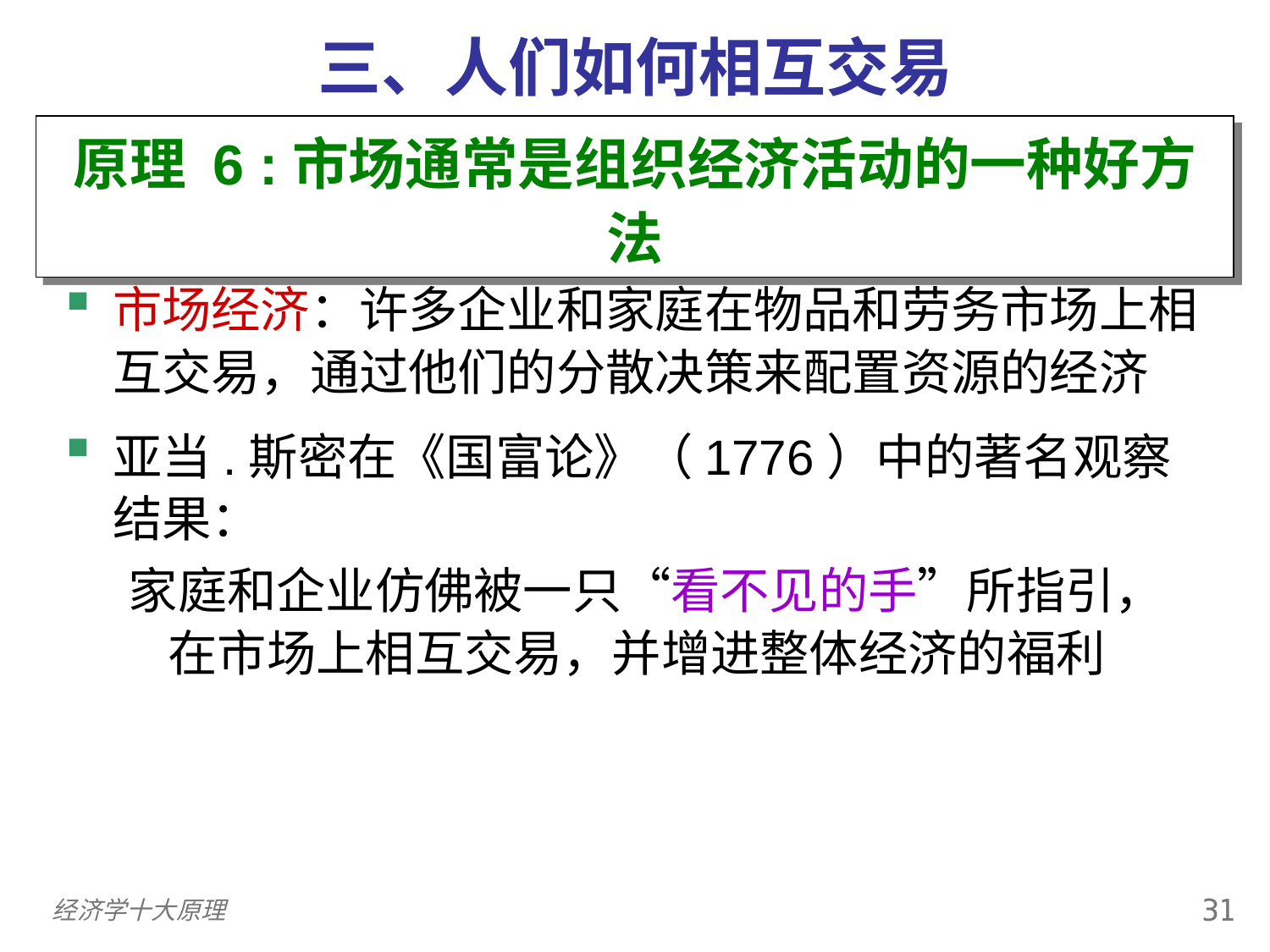

三、人们如何相互交易
原理 6 :市场通常是组织经济活动的一种好方法
市场经济：许多企业和家庭在物品和劳务市场上相互交易，通过他们的分散决策来配置资源的经济
亚当.斯密在《国富论》（1776）中的著名观察结果：
家庭和企业仿佛被一只“看不见的手”所指引，在市场上相互交易，并增进整体经济的福利
31
经济学十大原理